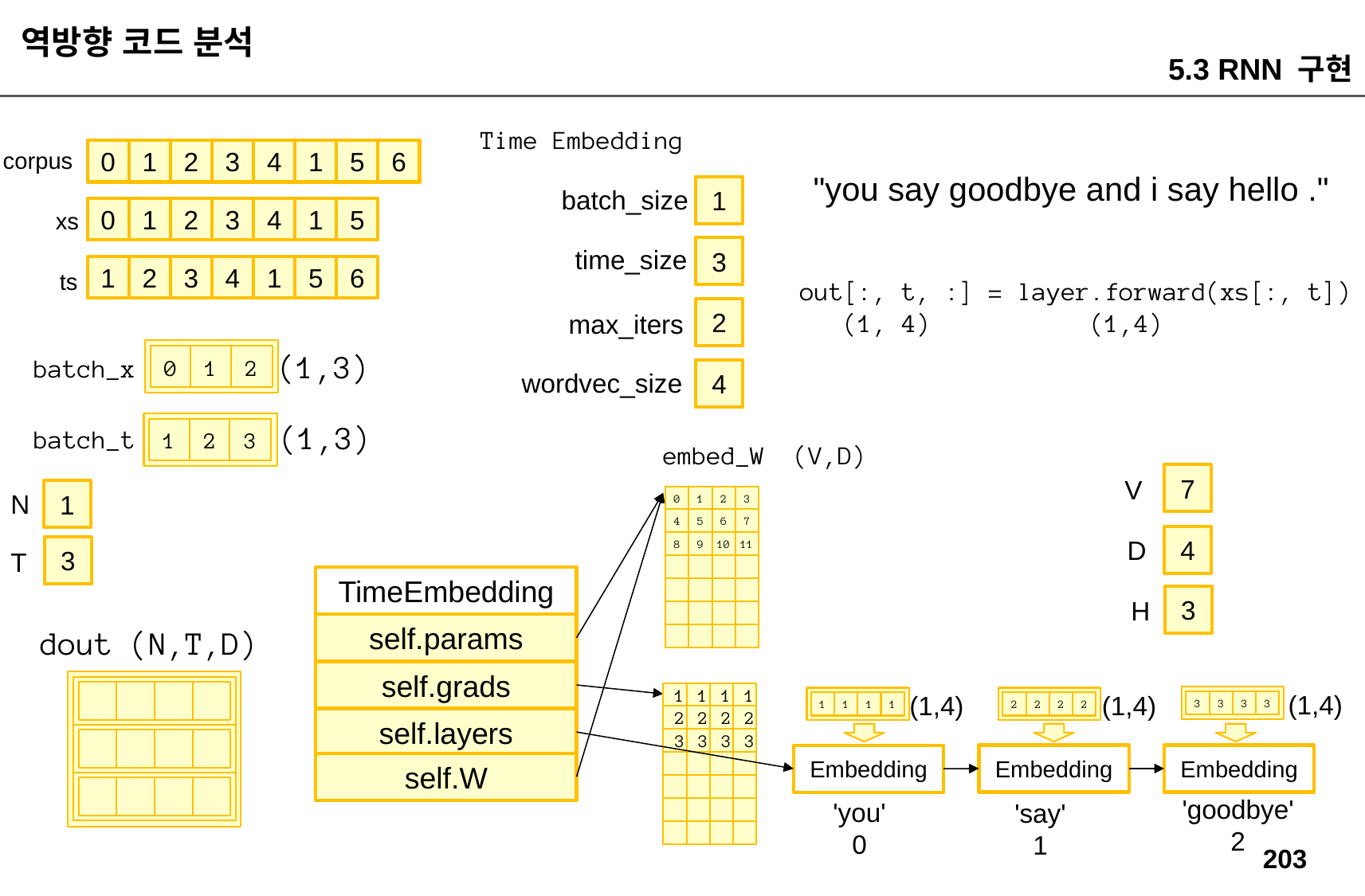

역방향 코드 분석
5.3 RNN 구현
Time Embedding
corpus
0
1
2
3
4
1
5
6
"you say goodbye and i say hello ."
1
batch_size
0
1
2
3
4
1
5
xs
time_size
3
1
2
3
4
1
5
6
ts
out[:, t, :] = layer.forward(xs[:, t])
   (1, 4)           (1,4)
2
max_iters
(1,3)

0
1
2
batch_x
4
wordvec_size
(1,3)

batch_t
1
2
3
embed_W  (V,D)
7
V
1
N
3
2
1
0
7
6
5
4
4
D
11
10
9
8
3
T

TimeEmbedding

3
H

self.params
dout (N,T,D)

self.grads

(1,4)
1
1
1
1
(1,4)
(1,4)

3
3
3
3
1
2
2
1
2
1
2
1
2
2
2
2
self.layers

3
3
3
3
Embedding
Embedding
Embedding

self.W

'goodbye'
2
'you'
0
'say'
1